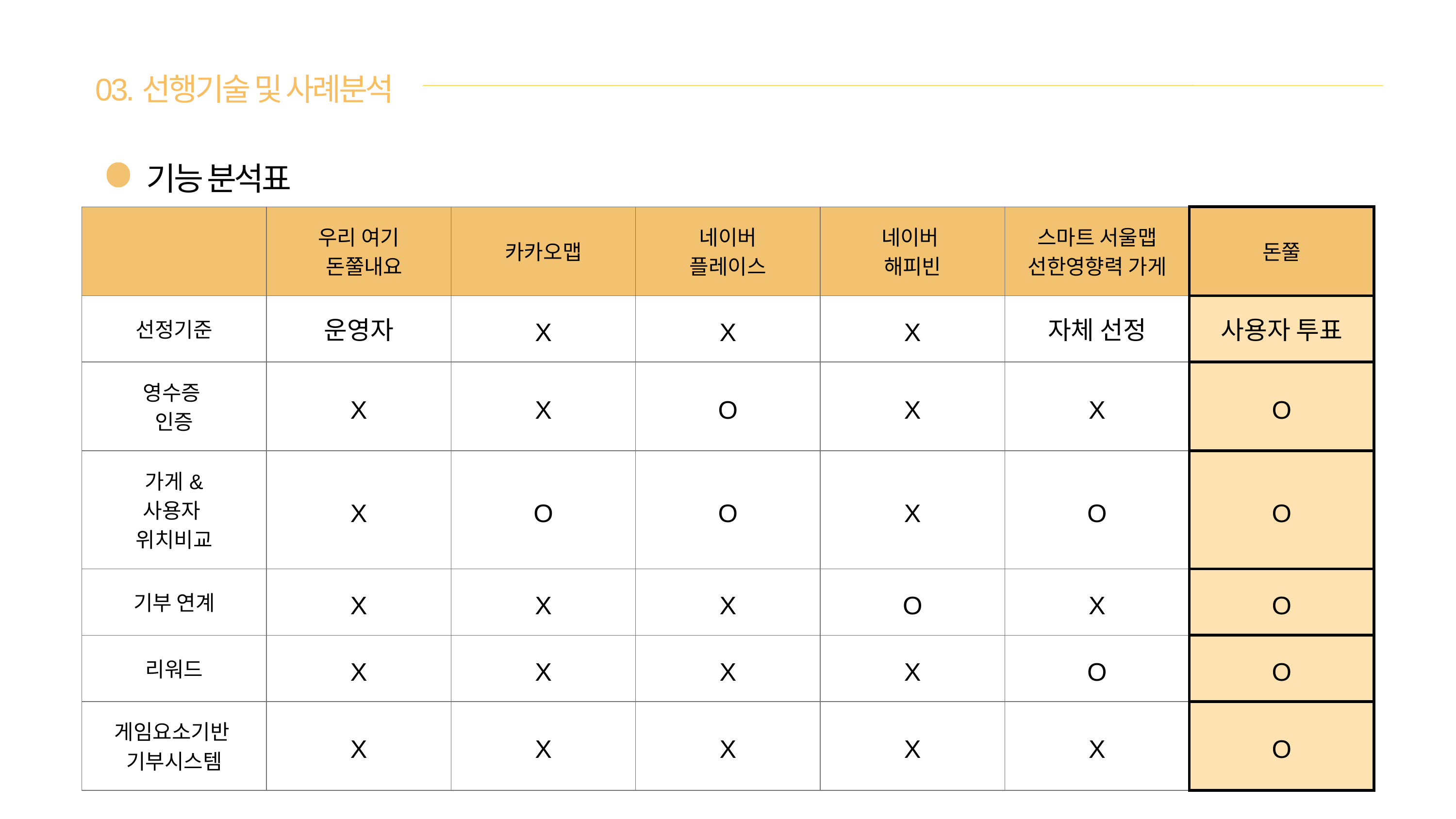

03.선행기술 및 사례분석

기능 분석표

|  | 우리 여기 돈쭐내요 | 카카오맵 | 네이버 플레이스 | 네이버 해피빈 | 스마트 서울맵 선한영향력 가게 | 돈쭐 |
| --- | --- | --- | --- | --- | --- | --- |
| 선정기준 | 운영자 | X | X | X | 자체 선정 | 사용자 투표 |
| 영수증 인증 | X | X | O | X | X | O |
| 가게& 사용자 위치비교 | X | O | O | X | O | O |
| 기부 연계 | X | X | X | O | X | O |
| 리워드 | X | X | X | X | O | O |
| 게임요소기반 기부시스템 | X | X | X | X | X | O |